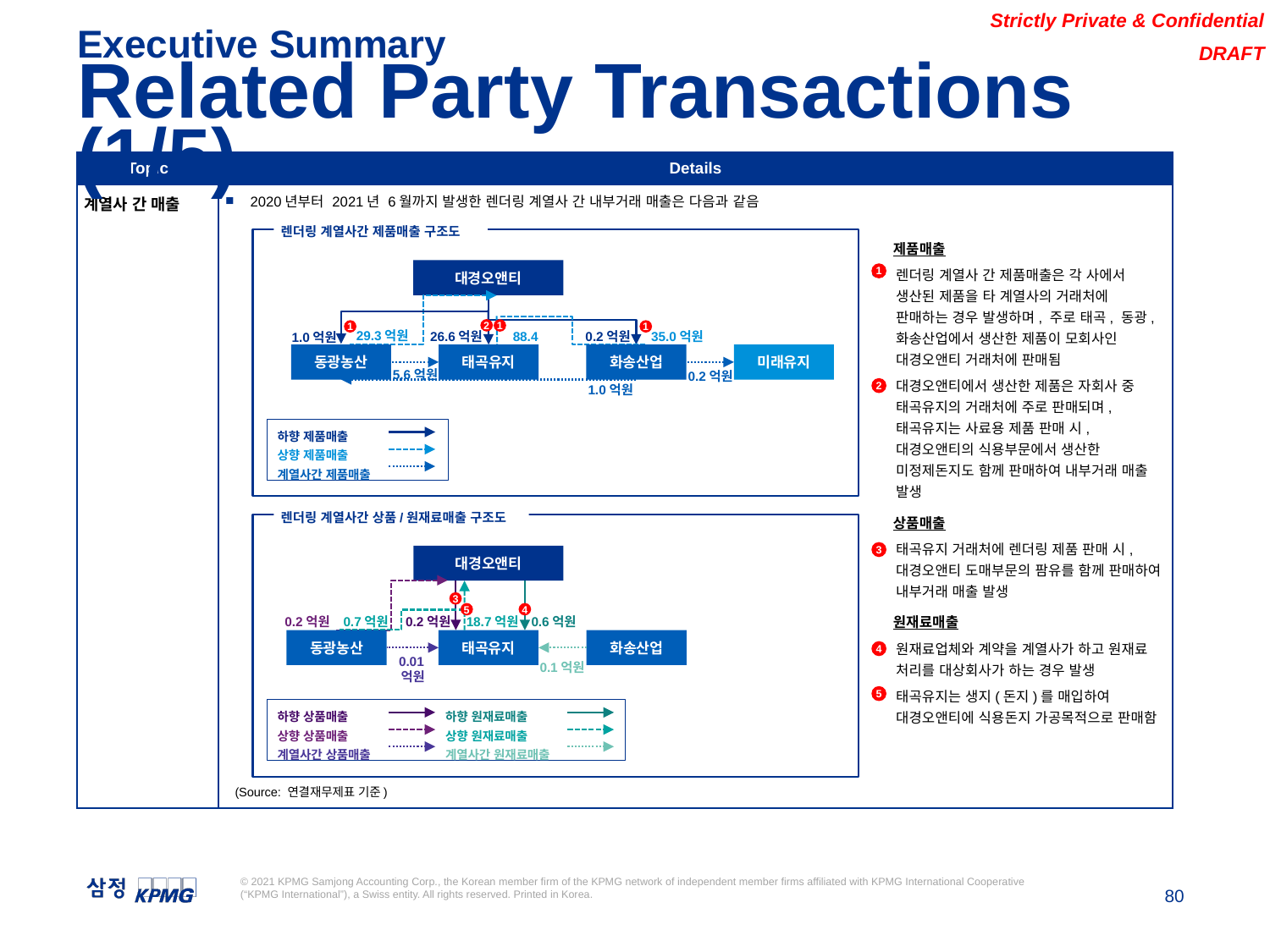

Executive Summary
Related Party Transactions (1/5)
| Topic | Details |
| --- | --- |
| 계열사 간 매출 | 2020년부터 2021년 6월까지 발생한 렌더링 계열사 간 내부거래 매출은 다음과 같음 |
렌더링 계열사간 제품매출 구조도

제품매출
렌더링 계열사 간 제품매출은 각 사에서 생산된 제품을 타 계열사의 거래처에 판매하는 경우 발생하며, 주로 태곡, 동광, 화송산업에서 생산한 제품이 모회사인 대경오앤티 거래처에 판매됨
대경오앤티에서 생산한 제품은 자회사 중 태곡유지의 거래처에 주로 판매되며,   태곡유지는 사료용 제품 판매 시, 대경오앤티의 식용부문에서 생산한 미정제돈지도 함께 판매하여 내부거래 매출 발생
상품매출
태곡유지 거래처에 렌더링 제품 판매 시, 대경오앤티 도매부문의 팜유를 함께 판매하여 내부거래 매출 발생
원재료매출
원재료업체와 계약을 계열사가 하고 원재료 처리를 대상회사가 하는 경우 발생
태곡유지는 생지(돈지)를 매입하여 대경오앤티에 식용돈지 가공목적으로 판매함

대경오앤티
1
2
1
1
1
29.3억원
26.6억원
0.2억원
35.0억원
88.4억원
1.0억원
동광농산
태곡유지
화송산업
미래유지
5.6억원
0.2억원
1.0억원
2

| 하향 제품매출 |
| --- |
| 상향 제품매출 |
| 계열사간 제품매출 |
렌더링 계열사간 상품/원재료매출 구조도

3
대경오앤티
3
5
4
0.2억원
0.7억원
0.2억원
18.7억원
0.6억원
동광농산
태곡유지
화송산업
4
0.01억원
0.1억원
5

| 하향 상품매출 |
| --- |
| 상향 상품매출 |
| 계열사간 상품매출 |
| 하향 원재료매출 |
| --- |
| 상향 원재료매출 |
| 계열사간 원재료매출 |
(Source: 연결재무제표 기준)